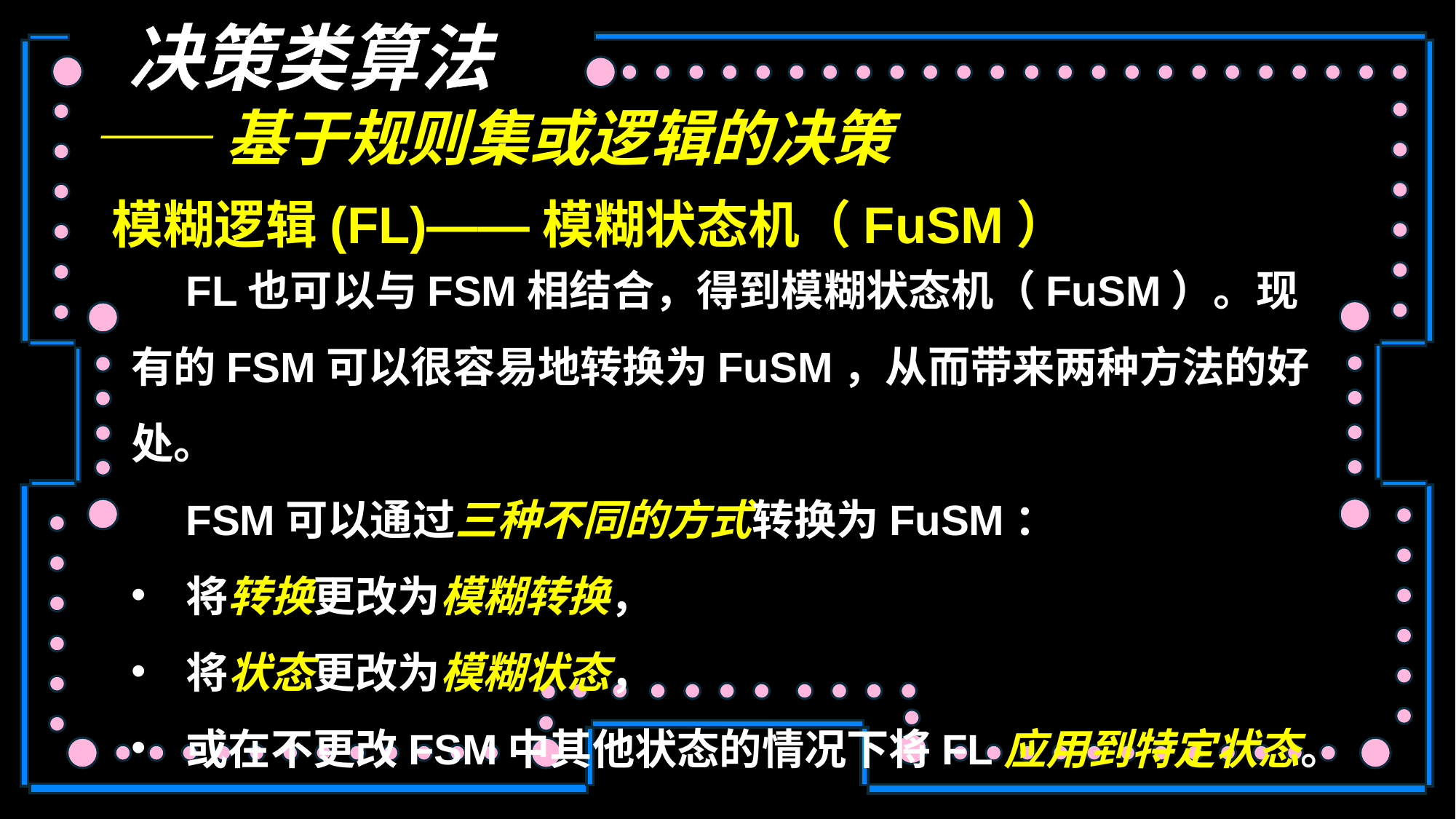

决策类算法

——基于规则集或逻辑的决策

模糊逻辑(FL)——模糊状态机（FuSM）

FL也可以与FSM相结合，得到模糊状态机（FuSM）。现有的FSM可以很容易地转换为FuSM，从而带来两种方法的好处。
FSM可以通过三种不同的方式转换为FuSM：
将转换更改为模糊转换，
将状态更改为模糊状态，
或在不更改FSM中其他状态的情况下将FL应用到特定状态。